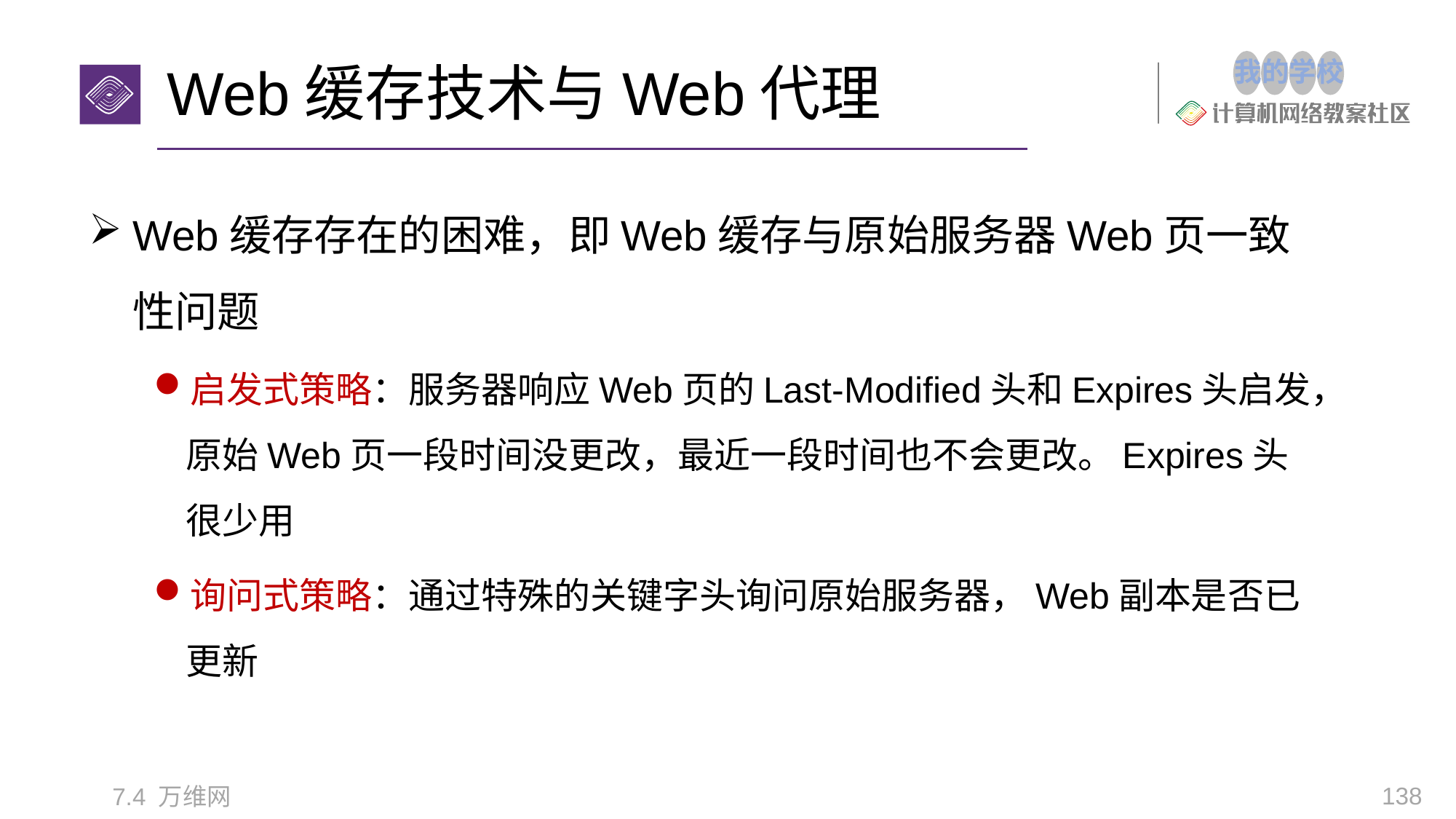

# Web缓存技术与Web代理
Web缓存存在的困难，即Web缓存与原始服务器Web页一致性问题
启发式策略：服务器响应Web页的Last-Modified头和Expires头启发，原始Web页一段时间没更改，最近一段时间也不会更改。Expires头很少用
询问式策略：通过特殊的关键字头询问原始服务器，Web副本是否已更新
138
7.4 万维网